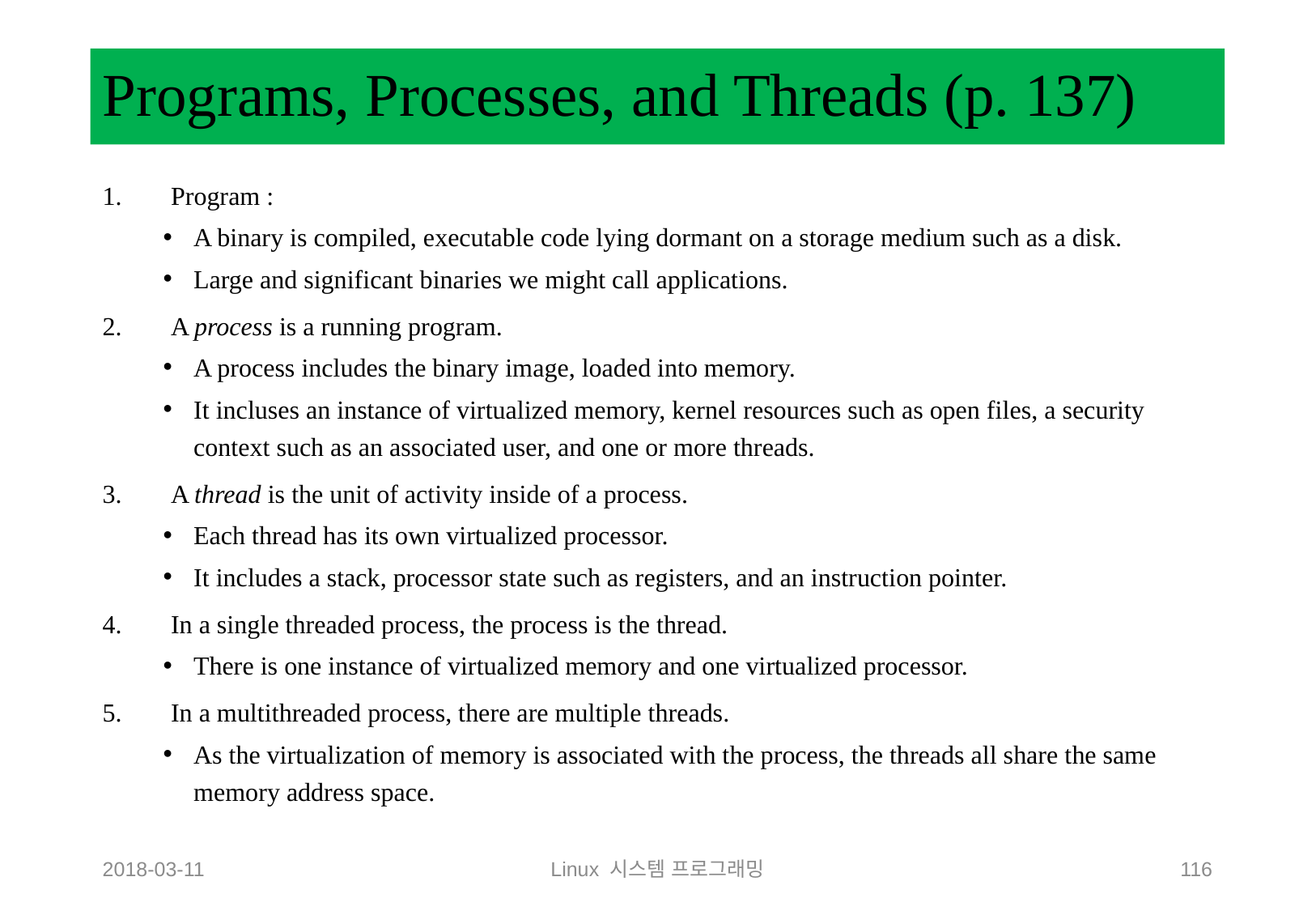

# Programs, Processes, and Threads (p. 137)
Program :
A binary is compiled, executable code lying dormant on a storage medium such as a disk.
Large and significant binaries we might call applications.
A process is a running program.
A process includes the binary image, loaded into memory.
It incluses an instance of virtualized memory, kernel resources such as open files, a security context such as an associated user, and one or more threads.
A thread is the unit of activity inside of a process.
Each thread has its own virtualized processor.
It includes a stack, processor state such as registers, and an instruction pointer.
In a single threaded process, the process is the thread.
There is one instance of virtualized memory and one virtualized processor.
In a multithreaded process, there are multiple threads.
As the virtualization of memory is associated with the process, the threads all share the same memory address space.
2018-03-11
Linux 시스템 프로그래밍
116